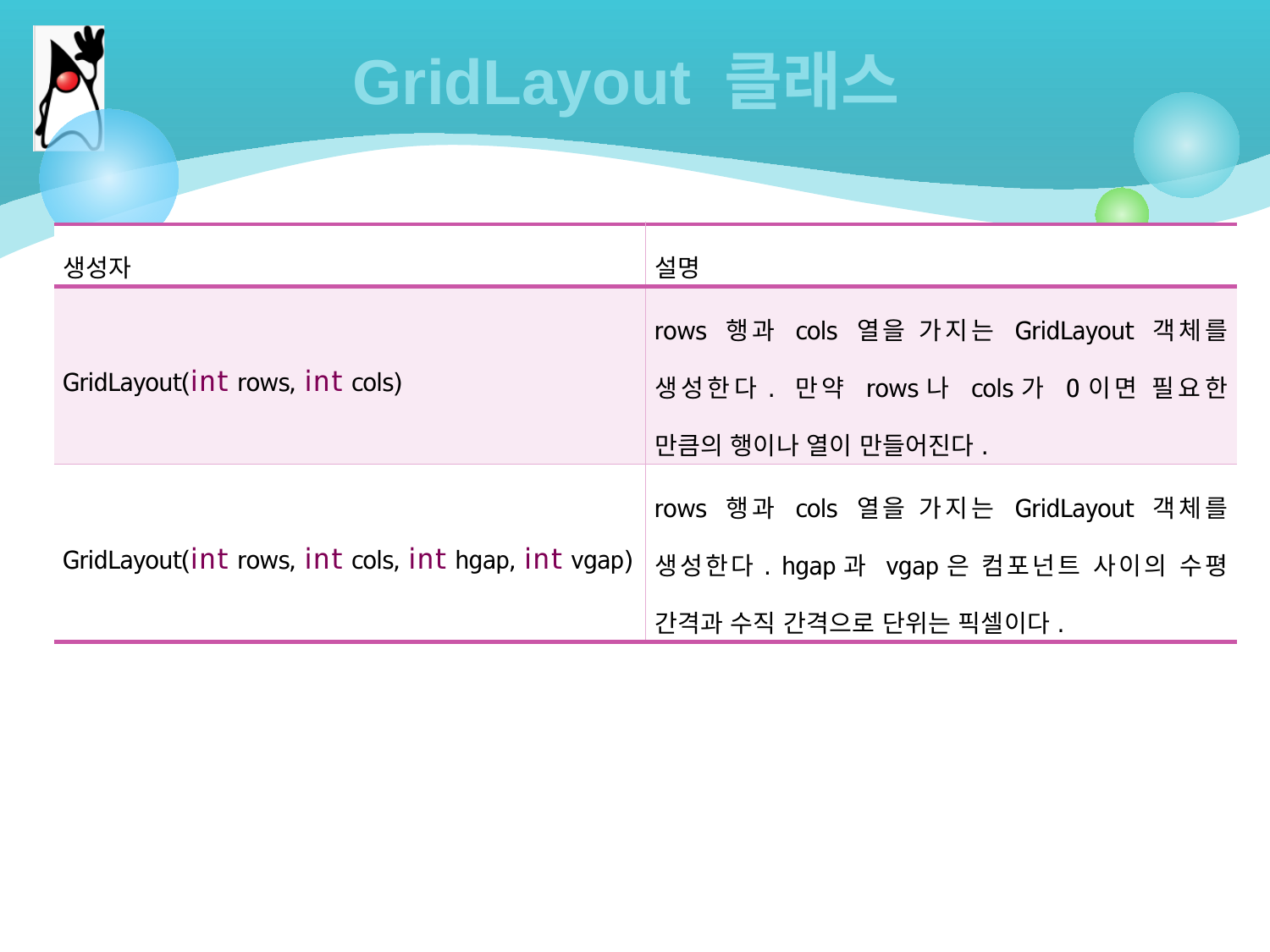

# GridLayout 클래스
| 생성자 | 설명 |
| --- | --- |
| GridLayout(int rows, int cols) | rows 행과 cols 열을 가지는 GridLayout 객체를 생성한다. 만약 rows나 cols가 0이면 필요한 만큼의 행이나 열이 만들어진다. |
| GridLayout(int rows, int cols, int hgap, int vgap) | rows 행과 cols 열을 가지는 GridLayout 객체를 생성한다. hgap과 vgap은 컴포넌트 사이의 수평 간격과 수직 간격으로 단위는 픽셀이다. |